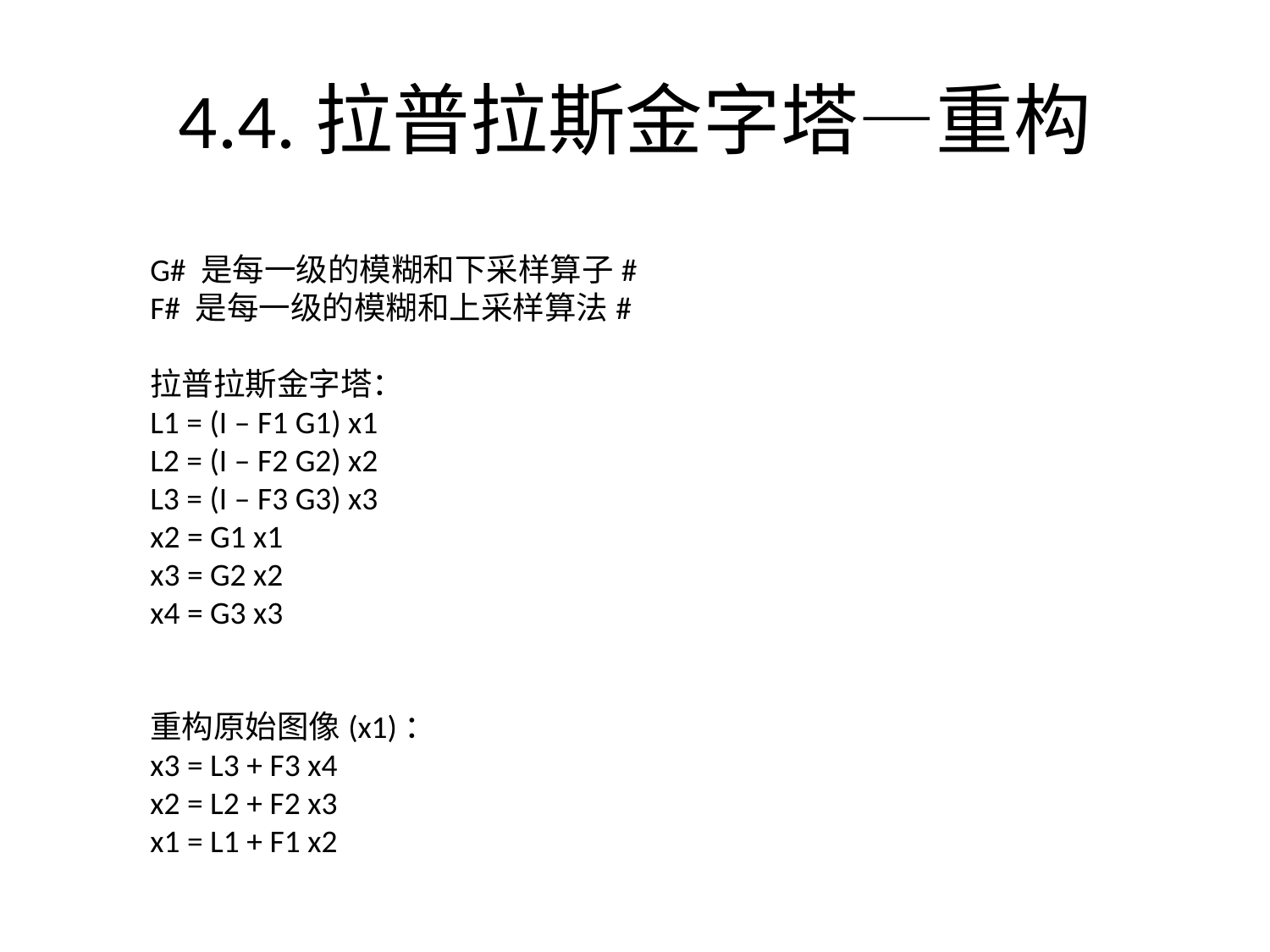

# 4.4.拉普拉斯金字塔—重构
G# 是每一级的模糊和下采样算子#
F# 是每一级的模糊和上采样算法#

拉普拉斯金字塔：
L1 = (I – F1 G1) x1
L2 = (I – F2 G2) x2
L3 = (I – F3 G3) x3
x2 = G1 x1
x3 = G2 x2
x4 = G3 x3

重构原始图像(x1)：
x3 = L3 + F3 x4
x2 = L2 + F2 x3
x1 = L1 + F1 x2